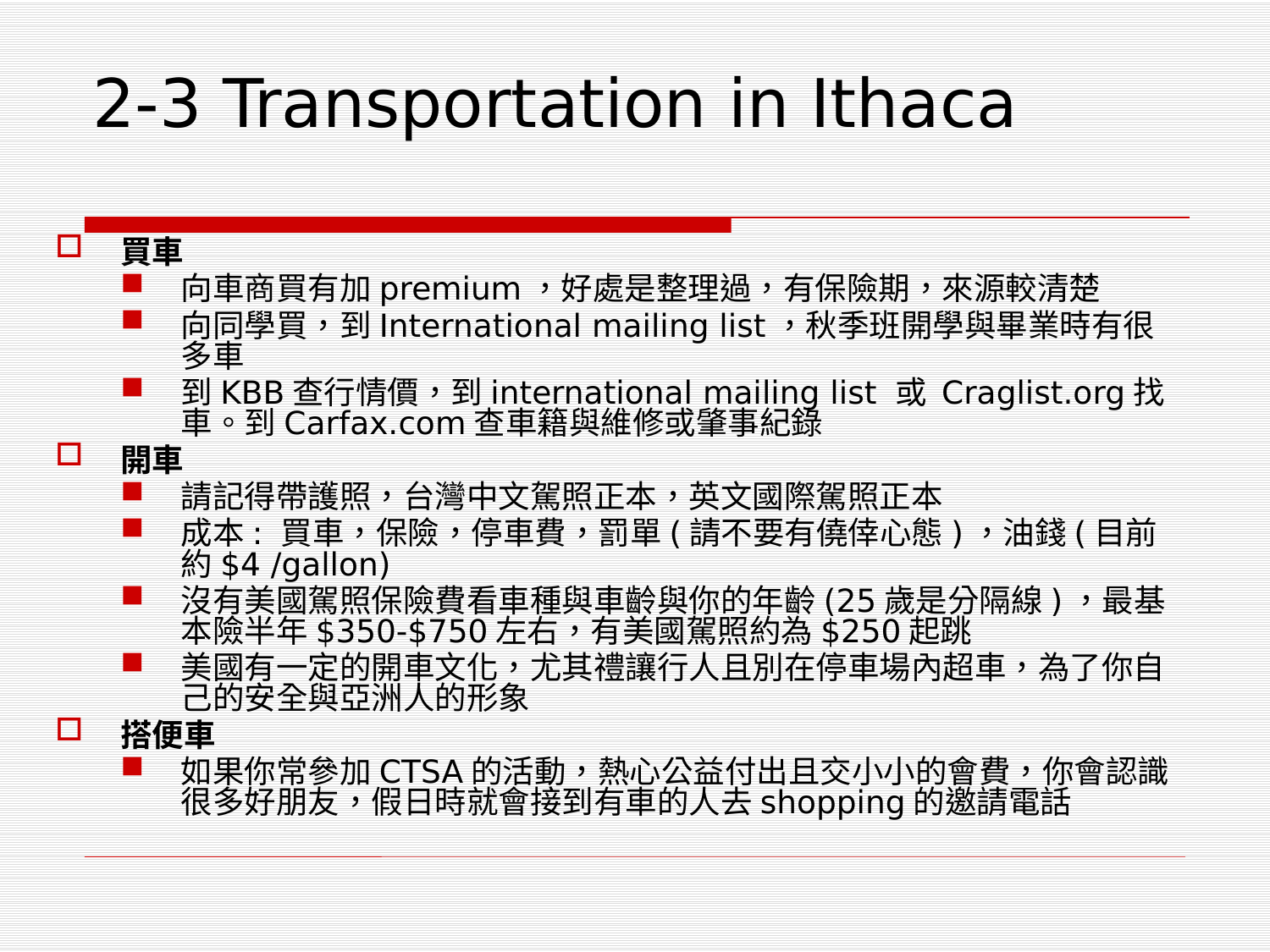

2-3 Transportation in Ithaca
買車
向車商買有加premium，好處是整理過，有保險期，來源較清楚
向同學買，到International mailing list，秋季班開學與畢業時有很多車
到KBB查行情價，到international mailing list 或 Craglist.org找車。到Carfax.com查車籍與維修或肇事紀錄
開車
請記得帶護照，台灣中文駕照正本，英文國際駕照正本
成本: 買車，保險，停車費，罰單(請不要有僥倖心態)，油錢(目前約$4 /gallon)
沒有美國駕照保險費看車種與車齡與你的年齡(25歲是分隔線)，最基本險半年$350-$750左右，有美國駕照約為$250起跳
美國有一定的開車文化，尤其禮讓行人且別在停車場內超車，為了你自己的安全與亞洲人的形象
搭便車
如果你常參加CTSA的活動，熱心公益付出且交小小的會費，你會認識很多好朋友，假日時就會接到有車的人去shopping的邀請電話